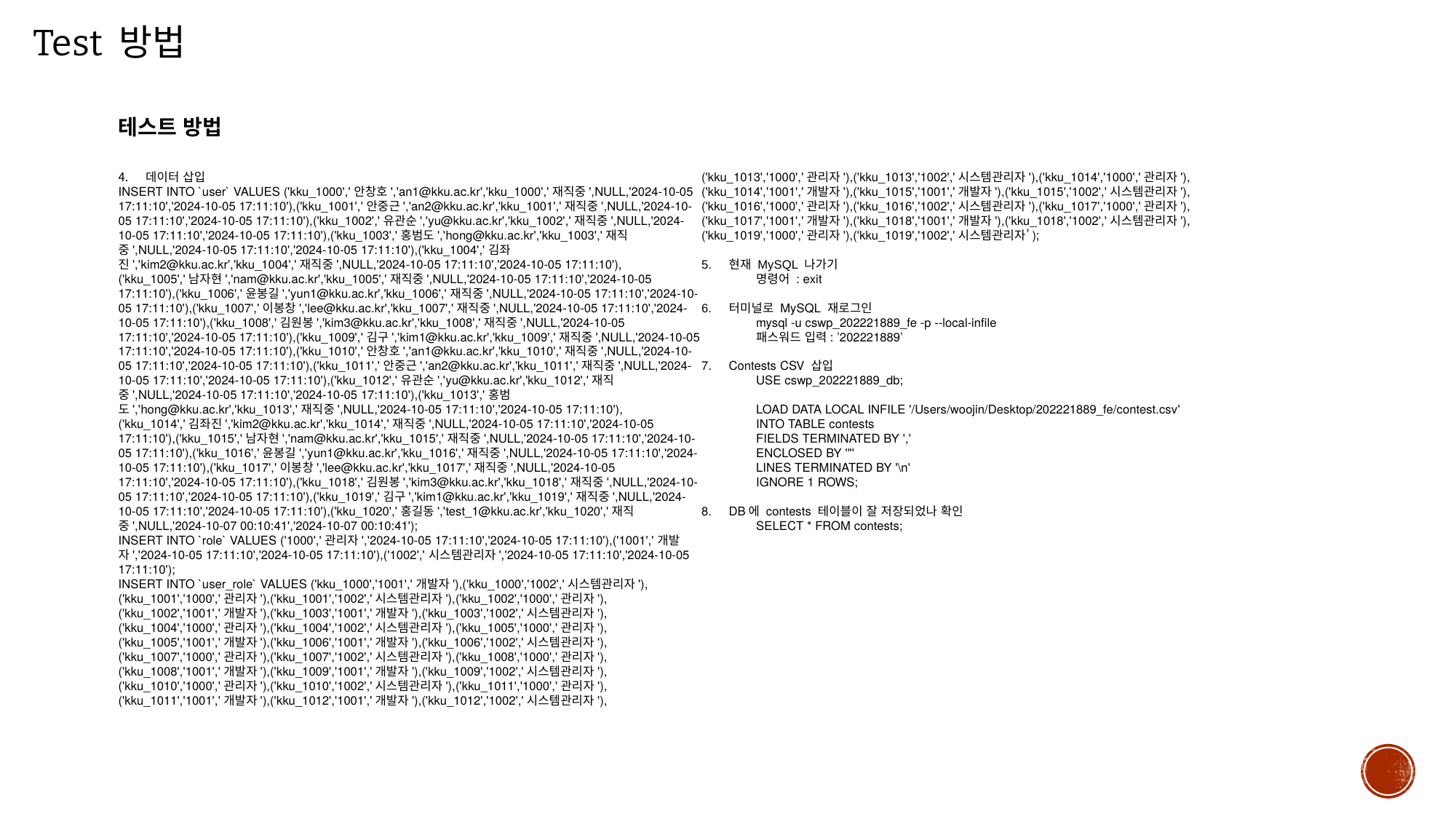

Test 방법
테스트 방법
데이터 삽입
INSERT INTO `user` VALUES ('kku_1000','안창호','an1@kku.ac.kr','kku_1000','재직중',NULL,'2024-10-05 17:11:10','2024-10-05 17:11:10'),('kku_1001','안중근','an2@kku.ac.kr','kku_1001','재직중',NULL,'2024-10-05 17:11:10','2024-10-05 17:11:10'),('kku_1002','유관순','yu@kku.ac.kr','kku_1002','재직중',NULL,'2024-10-05 17:11:10','2024-10-05 17:11:10'),('kku_1003','홍범도','hong@kku.ac.kr','kku_1003','재직중',NULL,'2024-10-05 17:11:10','2024-10-05 17:11:10'),('kku_1004','김좌진','kim2@kku.ac.kr','kku_1004','재직중',NULL,'2024-10-05 17:11:10','2024-10-05 17:11:10'),('kku_1005','남자현','nam@kku.ac.kr','kku_1005','재직중',NULL,'2024-10-05 17:11:10','2024-10-05 17:11:10'),('kku_1006','윤봉길','yun1@kku.ac.kr','kku_1006','재직중',NULL,'2024-10-05 17:11:10','2024-10-05 17:11:10'),('kku_1007','이봉창','lee@kku.ac.kr','kku_1007','재직중',NULL,'2024-10-05 17:11:10','2024-10-05 17:11:10'),('kku_1008','김원봉','kim3@kku.ac.kr','kku_1008','재직중',NULL,'2024-10-05 17:11:10','2024-10-05 17:11:10'),('kku_1009','김구','kim1@kku.ac.kr','kku_1009','재직중',NULL,'2024-10-05 17:11:10','2024-10-05 17:11:10'),('kku_1010','안창호','an1@kku.ac.kr','kku_1010','재직중',NULL,'2024-10-05 17:11:10','2024-10-05 17:11:10'),('kku_1011','안중근','an2@kku.ac.kr','kku_1011','재직중',NULL,'2024-10-05 17:11:10','2024-10-05 17:11:10'),('kku_1012','유관순','yu@kku.ac.kr','kku_1012','재직중',NULL,'2024-10-05 17:11:10','2024-10-05 17:11:10'),('kku_1013','홍범도','hong@kku.ac.kr','kku_1013','재직중',NULL,'2024-10-05 17:11:10','2024-10-05 17:11:10'),('kku_1014','김좌진','kim2@kku.ac.kr','kku_1014','재직중',NULL,'2024-10-05 17:11:10','2024-10-05 17:11:10'),('kku_1015','남자현','nam@kku.ac.kr','kku_1015','재직중',NULL,'2024-10-05 17:11:10','2024-10-05 17:11:10'),('kku_1016','윤봉길','yun1@kku.ac.kr','kku_1016','재직중',NULL,'2024-10-05 17:11:10','2024-10-05 17:11:10'),('kku_1017','이봉창','lee@kku.ac.kr','kku_1017','재직중',NULL,'2024-10-05 17:11:10','2024-10-05 17:11:10'),('kku_1018','김원봉','kim3@kku.ac.kr','kku_1018','재직중',NULL,'2024-10-05 17:11:10','2024-10-05 17:11:10'),('kku_1019','김구','kim1@kku.ac.kr','kku_1019','재직중',NULL,'2024-10-05 17:11:10','2024-10-05 17:11:10'),('kku_1020','홍길동','test_1@kku.ac.kr','kku_1020','재직중',NULL,'2024-10-07 00:10:41','2024-10-07 00:10:41');
INSERT INTO `role` VALUES ('1000','관리자','2024-10-05 17:11:10','2024-10-05 17:11:10'),('1001','개발자','2024-10-05 17:11:10','2024-10-05 17:11:10'),('1002','시스템관리자','2024-10-05 17:11:10','2024-10-05 17:11:10');
INSERT INTO `user_role` VALUES ('kku_1000','1001','개발자'),('kku_1000','1002','시스템관리자'),('kku_1001','1000','관리자'),('kku_1001','1002','시스템관리자'),('kku_1002','1000','관리자'),('kku_1002','1001','개발자'),('kku_1003','1001','개발자'),('kku_1003','1002','시스템관리자'),('kku_1004','1000','관리자'),('kku_1004','1002','시스템관리자'),('kku_1005','1000','관리자'),('kku_1005','1001','개발자'),('kku_1006','1001','개발자'),('kku_1006','1002','시스템관리자'),('kku_1007','1000','관리자'),('kku_1007','1002','시스템관리자'),('kku_1008','1000','관리자'),('kku_1008','1001','개발자'),('kku_1009','1001','개발자'),('kku_1009','1002','시스템관리자'),('kku_1010','1000','관리자'),('kku_1010','1002','시스템관리자'),('kku_1011','1000','관리자'),('kku_1011','1001','개발자'),('kku_1012','1001','개발자'),('kku_1012','1002','시스템관리자'),('kku_1013','1000','관리자'),('kku_1013','1002','시스템관리자'),('kku_1014','1000','관리자'),('kku_1014','1001','개발자'),('kku_1015','1001','개발자'),('kku_1015','1002','시스템관리자'),('kku_1016','1000','관리자'),('kku_1016','1002','시스템관리자'),('kku_1017','1000','관리자'),('kku_1017','1001','개발자'),('kku_1018','1001','개발자'),('kku_1018','1002','시스템관리자'),('kku_1019','1000','관리자'),('kku_1019','1002','시스템관리자’);

현재 MySQL 나가기
명령어 : exit

터미널로 MySQL 재로그인
mysql -u cswp_202221889_fe -p --local-infile
패스워드 입력: ’202221889’

Contests CSV 삽입
USE cswp_202221889_db;
LOAD DATA LOCAL INFILE '/Users/woojin/Desktop/202221889_fe/contest.csv'
INTO TABLE contests
FIELDS TERMINATED BY ','
ENCLOSED BY '"'
LINES TERMINATED BY '\n'
IGNORE 1 ROWS;
DB에 contests 테이블이 잘 저장되었나 확인
SELECT * FROM contests;